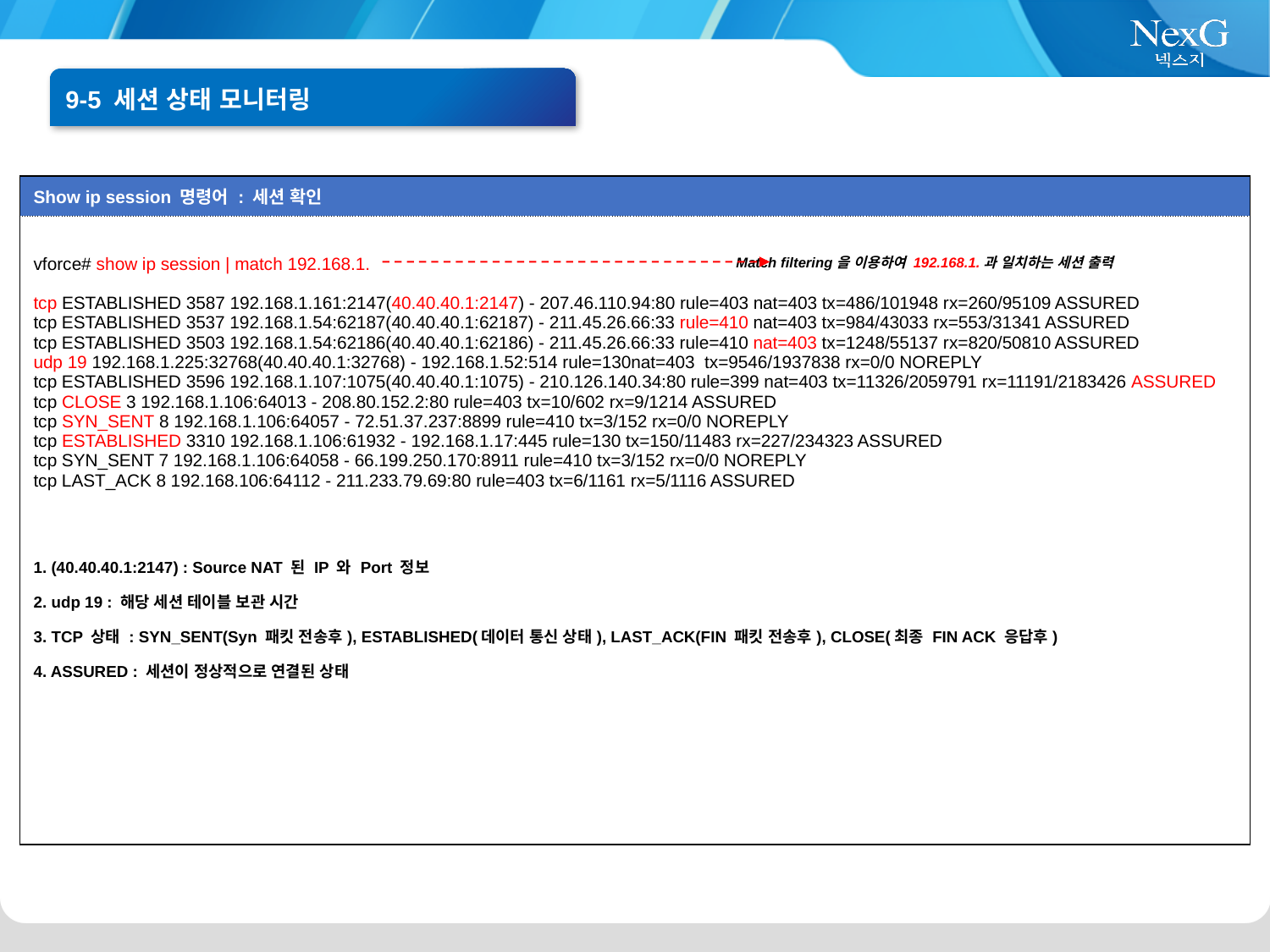

9-5 세션 상태 모니터링
| Show ip session 명령어 : 세션 확인 |
| --- |
| vforce# show ip session | match 192.168.1. tcp ESTABLISHED 3587 192.168.1.161:2147(40.40.40.1:2147) - 207.46.110.94:80 rule=403 nat=403 tx=486/101948 rx=260/95109 ASSURED tcp ESTABLISHED 3537 192.168.1.54:62187(40.40.40.1:62187) - 211.45.26.66:33 rule=410 nat=403 tx=984/43033 rx=553/31341 ASSURED tcp ESTABLISHED 3503 192.168.1.54:62186(40.40.40.1:62186) - 211.45.26.66:33 rule=410 nat=403 tx=1248/55137 rx=820/50810 ASSURED udp 19 192.168.1.225:32768(40.40.40.1:32768) - 192.168.1.52:514 rule=130nat=403 tx=9546/1937838 rx=0/0 NOREPLY tcp ESTABLISHED 3596 192.168.1.107:1075(40.40.40.1:1075) - 210.126.140.34:80 rule=399 nat=403 tx=11326/2059791 rx=11191/2183426 ASSURED tcp CLOSE 3 192.168.1.106:64013 - 208.80.152.2:80 rule=403 tx=10/602 rx=9/1214 ASSURED tcp SYN\_SENT 8 192.168.1.106:64057 - 72.51.37.237:8899 rule=410 tx=3/152 rx=0/0 NOREPLY tcp ESTABLISHED 3310 192.168.1.106:61932 - 192.168.1.17:445 rule=130 tx=150/11483 rx=227/234323 ASSURED tcp SYN\_SENT 7 192.168.1.106:64058 - 66.199.250.170:8911 rule=410 tx=3/152 rx=0/0 NOREPLY tcp LAST\_ACK 8 192.168.106:64112 - 211.233.79.69:80 rule=403 tx=6/1161 rx=5/1116 ASSURED 1. (40.40.40.1:2147) : Source NAT 된 IP 와 Port 정보 2. udp 19 : 해당 세션 테이블 보관 시간 3. TCP 상태 : SYN\_SENT(Syn 패킷 전송후), ESTABLISHED(데이터 통신 상태), LAST\_ACK(FIN 패킷 전송후), CLOSE(최종 FIN ACK 응답후) 4. ASSURED : 세션이 정상적으로 연결된 상태 |
Match filtering을 이용하여 192.168.1.과 일치하는 세션 출력